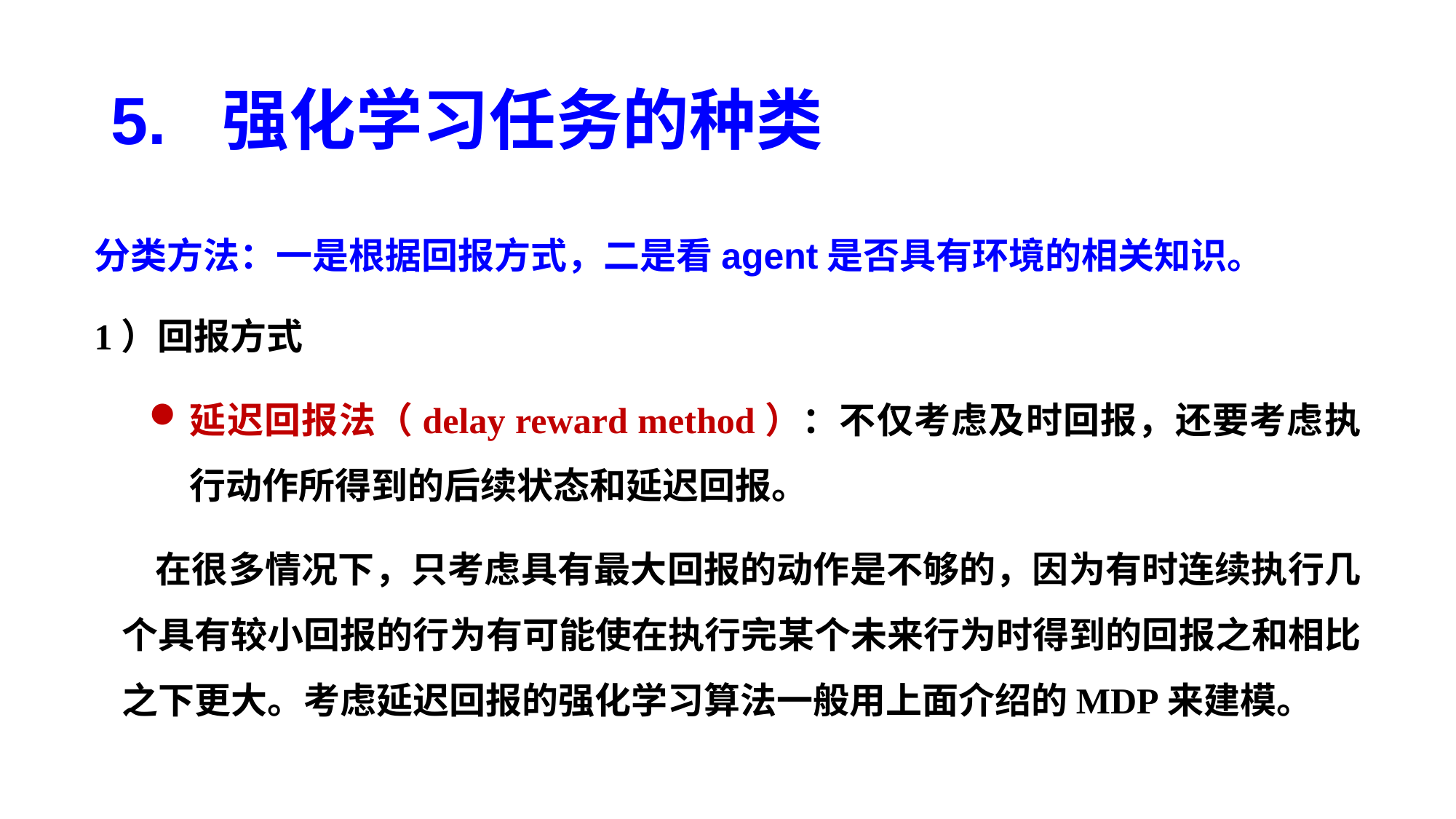

# 5. 强化学习任务的种类
分类方法：一是根据回报方式，二是看agent是否具有环境的相关知识。
1）回报方式
延迟回报法（delay reward method）：不仅考虑及时回报，还要考虑执行动作所得到的后续状态和延迟回报。
   在很多情况下，只考虑具有最大回报的动作是不够的，因为有时连续执行几个具有较小回报的行为有可能使在执行完某个未来行为时得到的回报之和相比之下更大。考虑延迟回报的强化学习算法一般用上面介绍的MDP来建模。